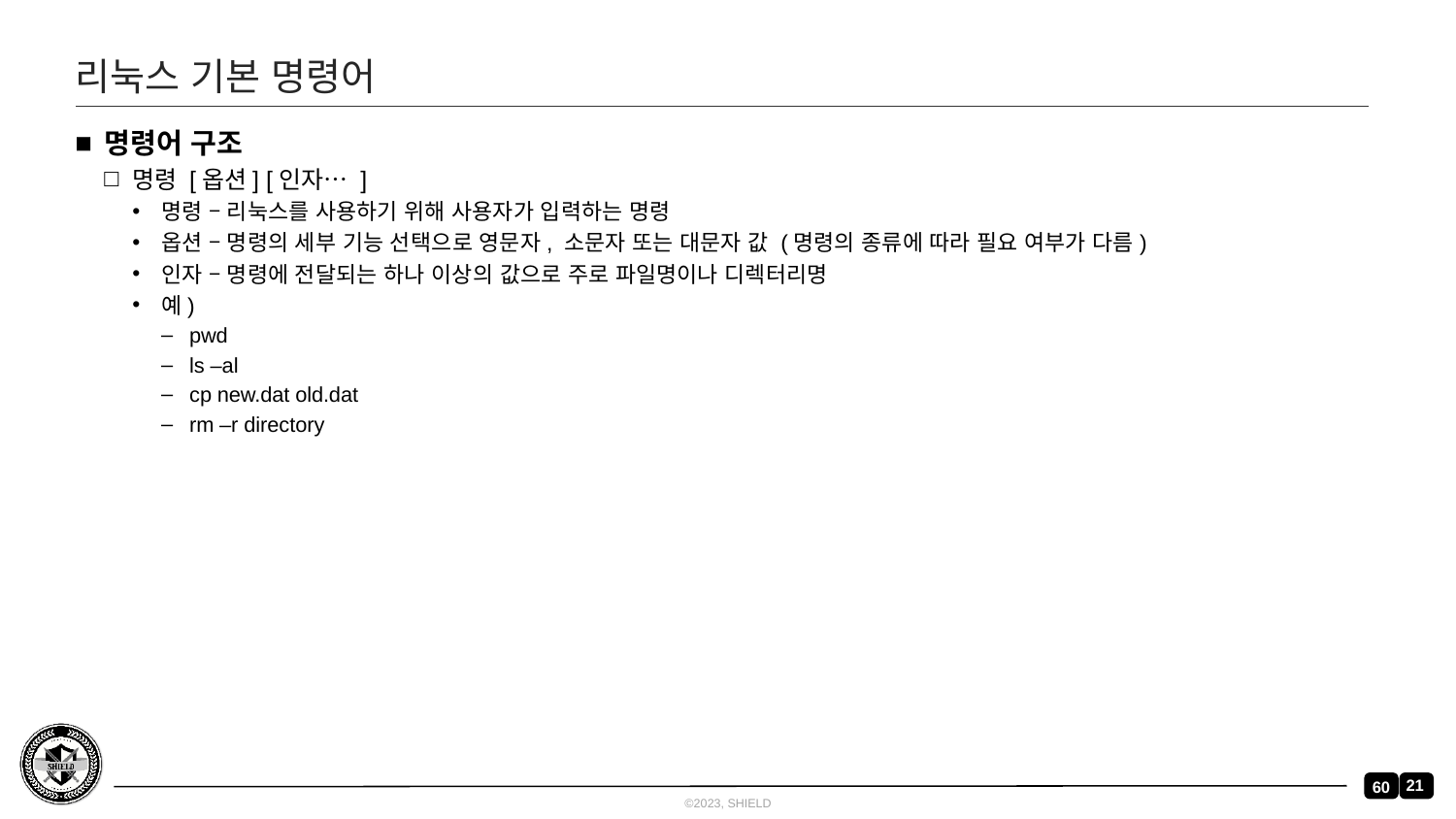

# 리눅스 기본 명령어
명령어 구조
명령 [옵션] [인자… ]
명령 – 리눅스를 사용하기 위해 사용자가 입력하는 명령
옵션 – 명령의 세부 기능 선택으로 영문자, 소문자 또는 대문자 값 (명령의 종류에 따라 필요 여부가 다름)
인자 – 명령에 전달되는 하나 이상의 값으로 주로 파일명이나 디렉터리명
예)
pwd
ls –al
cp new.dat old.dat
rm –r directory